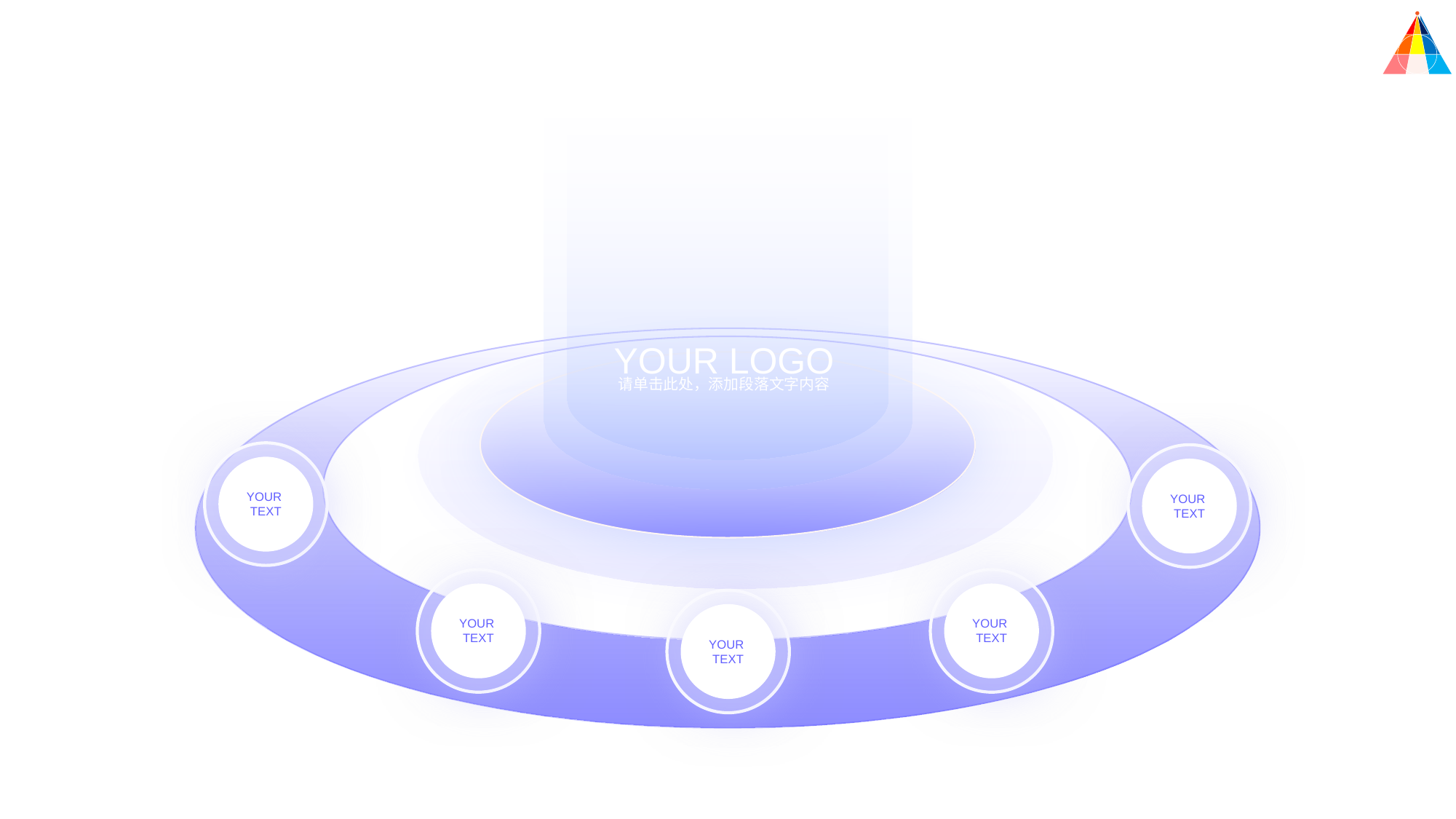

YOUR LOGO

请单击此处，添加段落文字内容

YOUR
TEXT

YOUR
TEXT

YOUR
TEXT

YOUR
TEXT

YOUR
TEXT